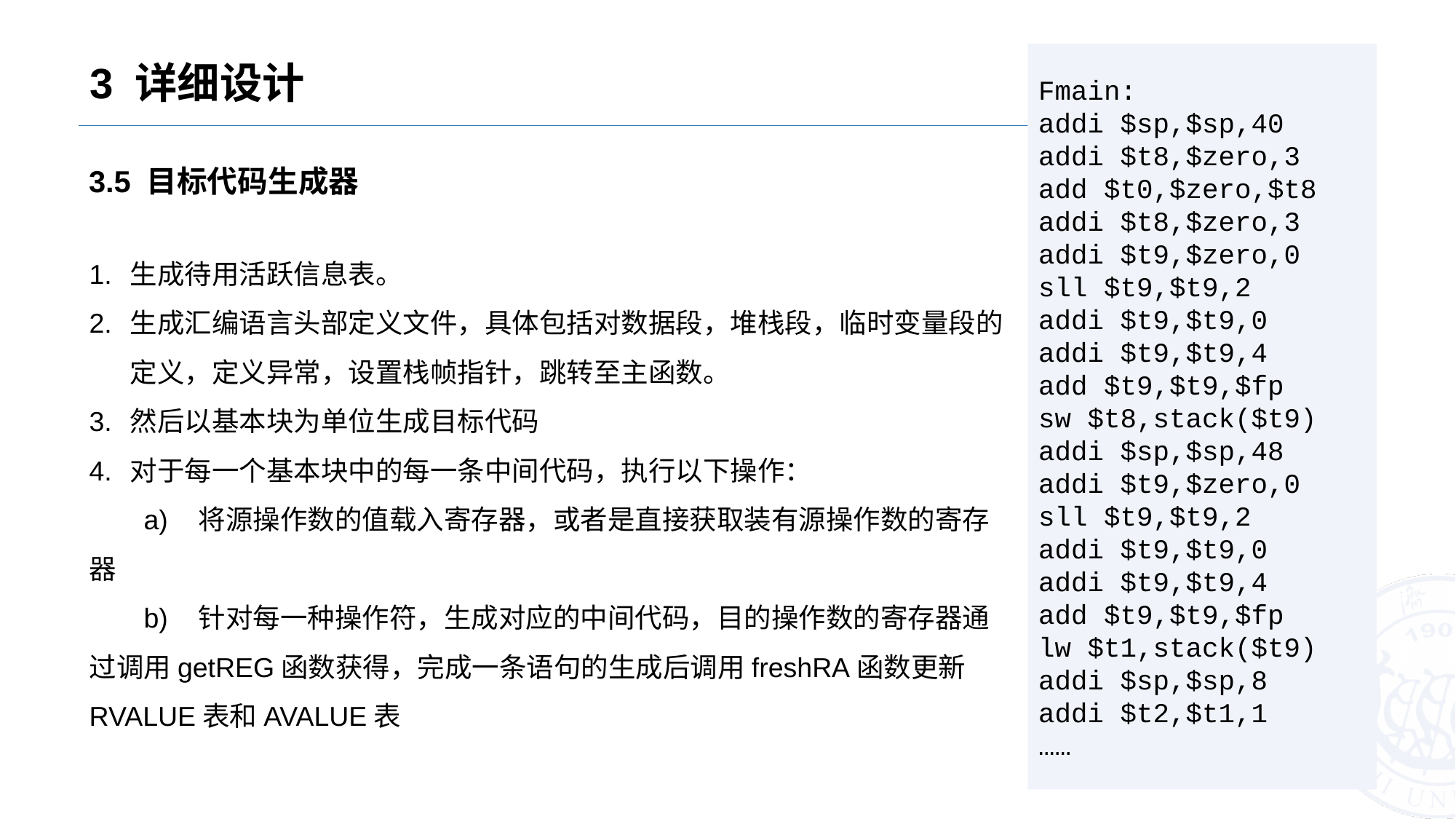

# 3 详细设计
Fmain:
addi $sp,$sp,40
addi $t8,$zero,3
add $t0,$zero,$t8
addi $t8,$zero,3
addi $t9,$zero,0
sll $t9,$t9,2
addi $t9,$t9,0
addi $t9,$t9,4
add $t9,$t9,$fp
sw $t8,stack($t9)
addi $sp,$sp,48
addi $t9,$zero,0
sll $t9,$t9,2
addi $t9,$t9,0
addi $t9,$t9,4
add $t9,$t9,$fp
lw $t1,stack($t9)
addi $sp,$sp,8
addi $t2,$t1,1
……
3.5 目标代码生成器
生成待用活跃信息表。
生成汇编语言头部定义文件，具体包括对数据段，堆栈段，临时变量段的定义，定义异常，设置栈帧指针，跳转至主函数。
然后以基本块为单位生成目标代码
对于每一个基本块中的每一条中间代码，执行以下操作：
a)	将源操作数的值载入寄存器，或者是直接获取装有源操作数的寄存器
b)	针对每一种操作符，生成对应的中间代码，目的操作数的寄存器通过调用getREG函数获得，完成一条语句的生成后调用freshRA函数更新RVALUE表和AVALUE表
8